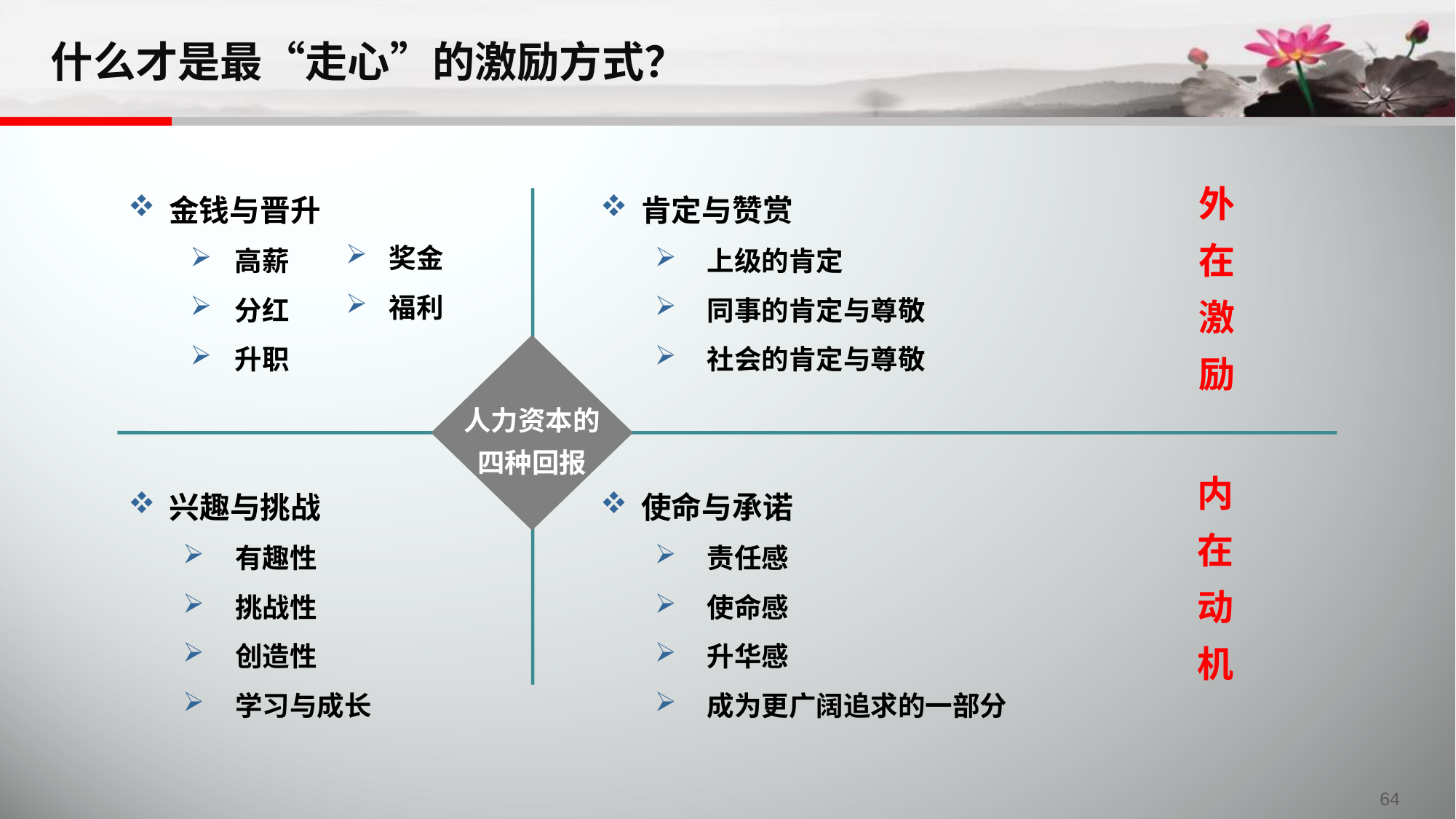

什么才是最“走心”的激励方式？
外在激励
金钱与晋升
高薪
分红
升职
肯定与赞赏
上级的肯定
同事的肯定与尊敬
社会的肯定与尊敬

奖金
福利

人力资本的
四种回报

内在动机
兴趣与挑战
有趣性
挑战性
创造性
学习与成长
使命与承诺
责任感
使命感
升华感
成为更广阔追求的一部分
64